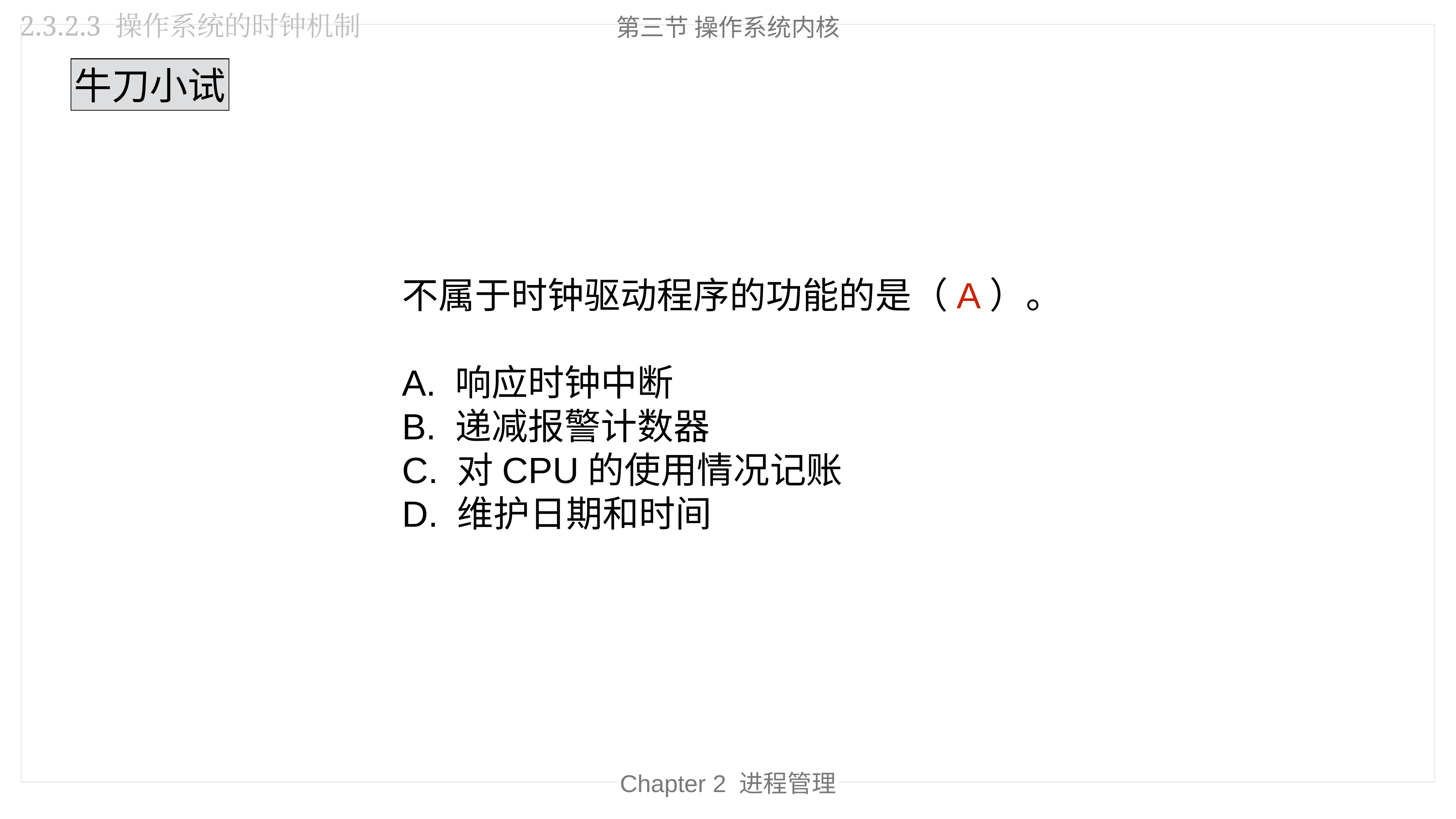

2.3.2.3 操作系统的时钟机制
第三节 操作系统内核
牛刀小试
不属于时钟驱动程序的功能的是（A）。

A. 响应时钟中断
B. 递减报警计数器
C. 对CPU的使用情况记账
D. 维护日期和时间
Chapter 2 进程管理